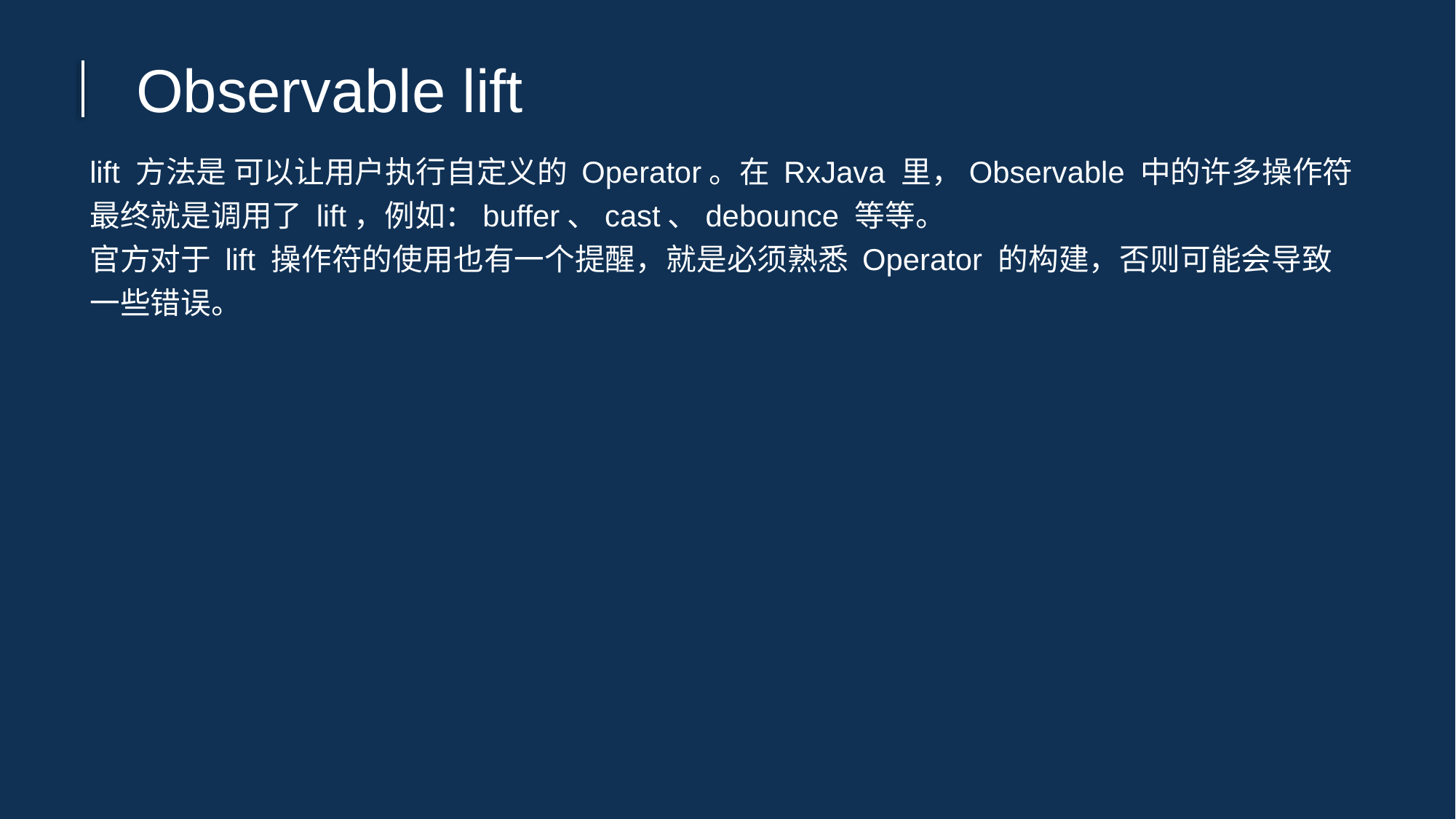

Observable lift
lift 方法是 可以让用户执行自定义的 Operator。在 RxJava 里，Observable 中的许多操作符 最终就是调用了 lift，例如：buffer、cast、debounce 等等。
官方对于 lift 操作符的使用也有一个提醒，就是必须熟悉 Operator 的构建，否则可能会导致一些错误。